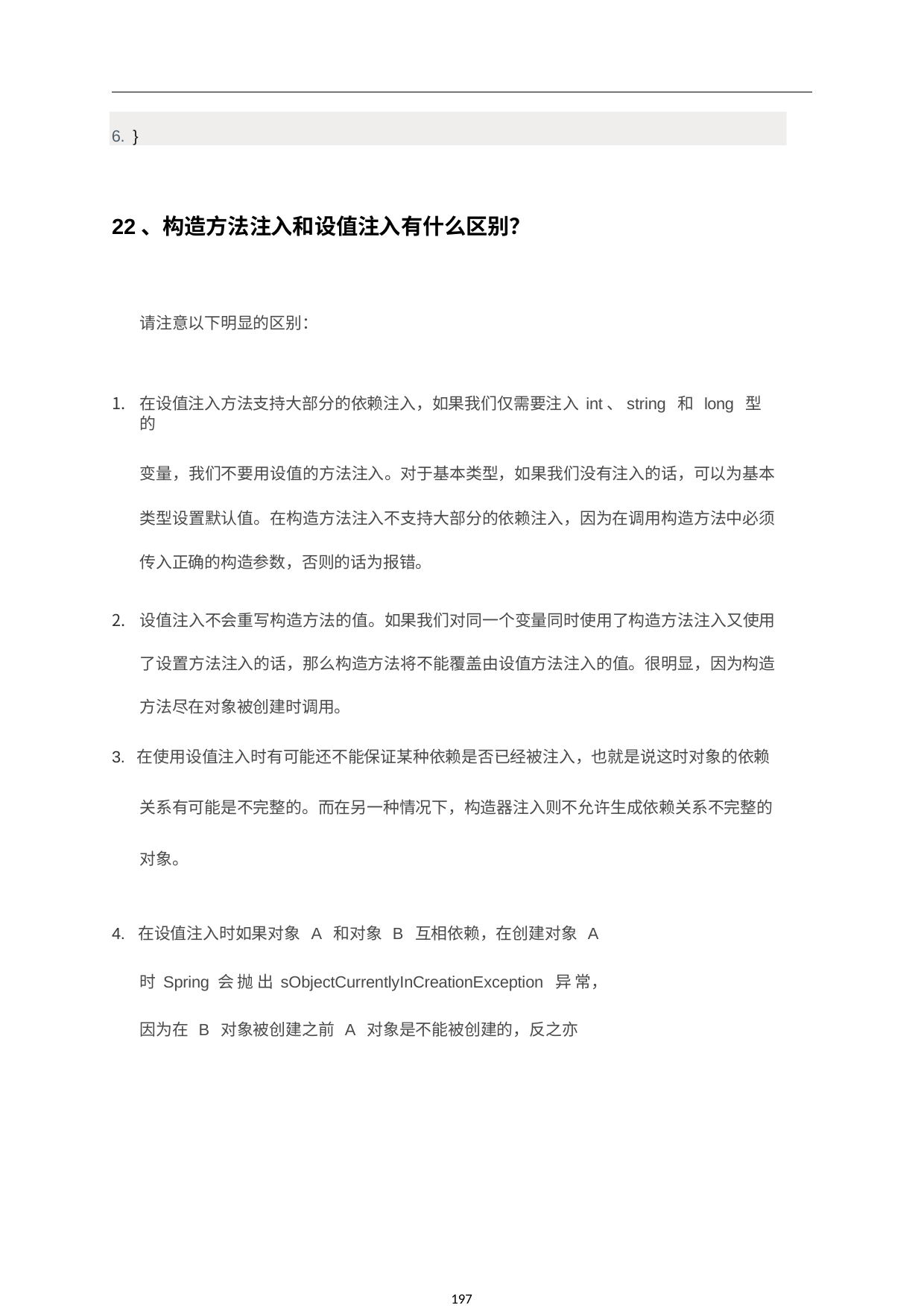

6. }
22、构造方法注入和设值注入有什么区别？
请注意以下明显的区别：
在设值注入方法支持大部分的依赖注入，如果我们仅需要注入 int、string 和 long 型的
变量，我们不要用设值的方法注入。对于基本类型，如果我们没有注入的话，可以为基本 类型设置默认值。在构造方法注入不支持大部分的依赖注入，因为在调用构造方法中必须 传入正确的构造参数，否则的话为报错。
设值注入不会重写构造方法的值。如果我们对同一个变量同时使用了构造方法注入又使用 了设置方法注入的话，那么构造方法将不能覆盖由设值方法注入的值。很明显，因为构造 方法尽在对象被创建时调用。
3. 在使用设值注入时有可能还不能保证某种依赖是否已经被注入，也就是说这时对象的依赖
关系有可能是不完整的。而在另一种情况下，构造器注入则不允许生成依赖关系不完整的 对象。
4. 在设值注入时如果对象 A 和对象 B 互相依赖，在创建对象 A
时 Spring 会 抛 出 sObjectCurrentlyInCreationException 异 常，因为在 B 对象被创建之前 A 对象是不能被创建的，反之亦
197